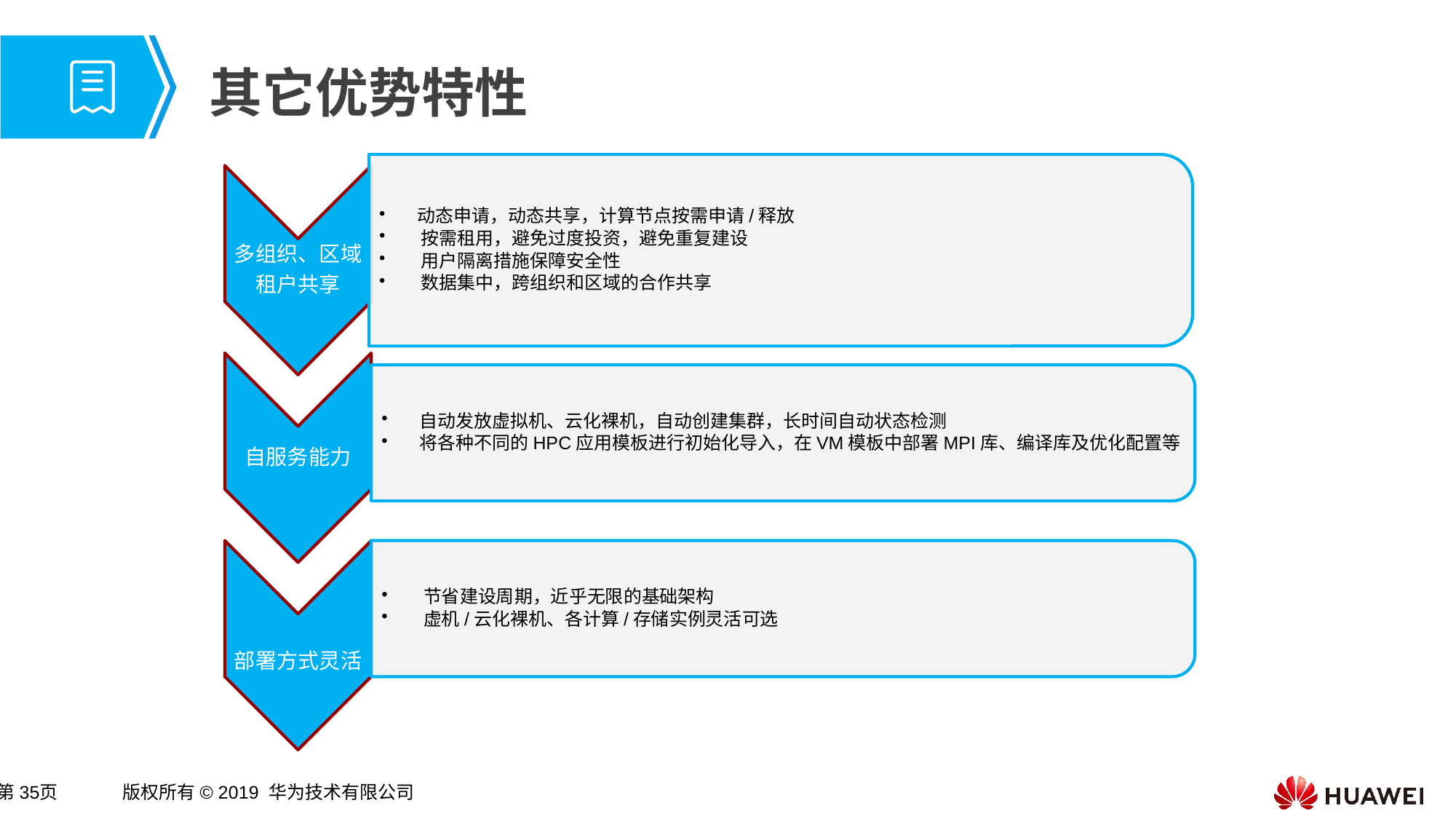

# 其它优势特性
多组织、区域
租户共享
     动态申请，动态共享，计算节点按需申请/释放
      按需租用，避免过度投资，避免重复建设
      用户隔离措施保障安全性
      数据集中，跨组织和区域的合作共享
自服务能力
     自动发放虚拟机、云化裸机，自动创建集群，长时间自动状态检测
     将各种不同的HPC应用模板进行初始化导入，在VM模板中部署MPI库、编译库及优化配置等

部署方式灵活
      节省建设周期，近乎无限的基础架构
      虚机/云化裸机、各计算/存储实例灵活可选